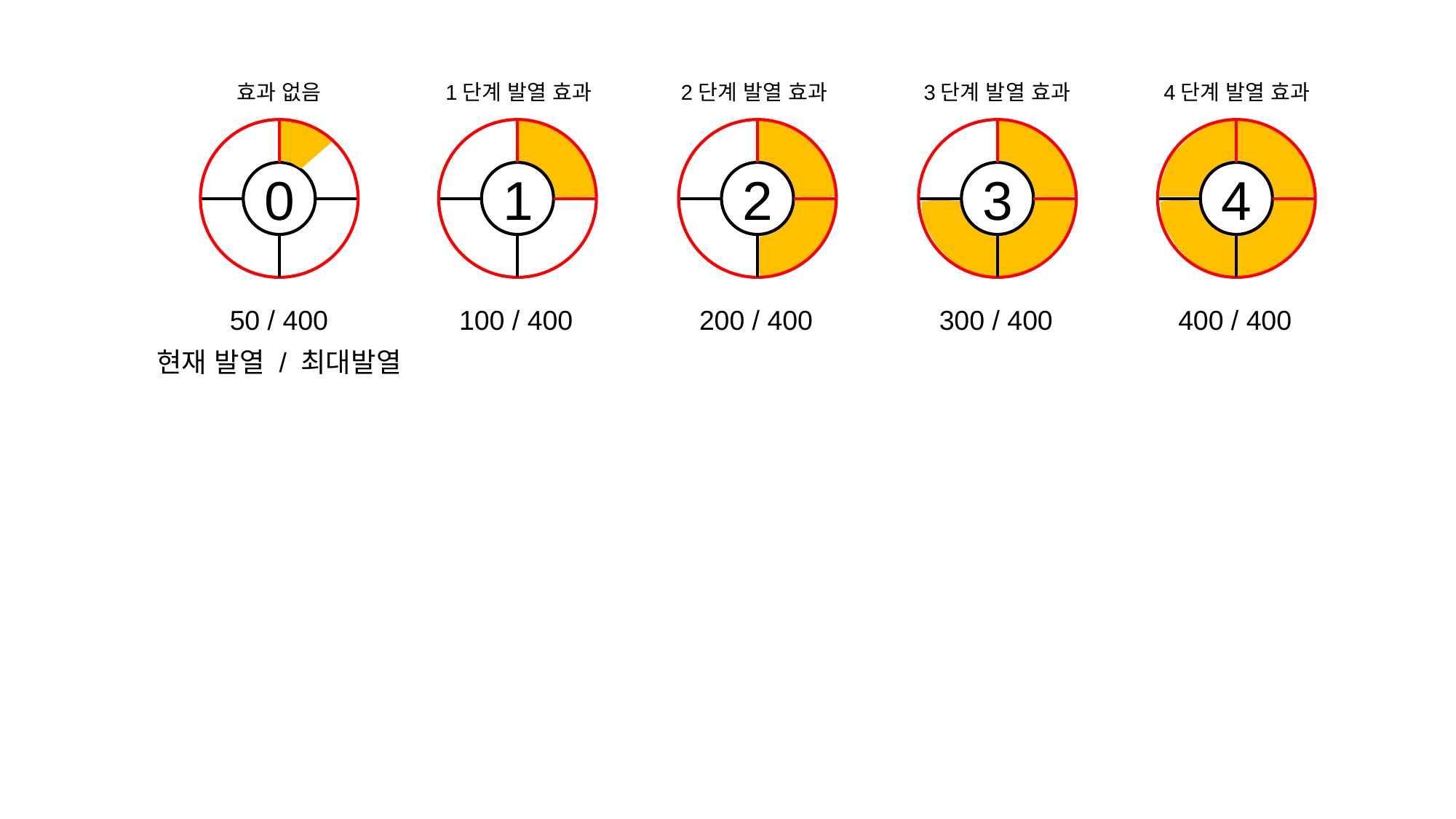

효과 없음
1단계 발열 효과
2단계 발열 효과
3단계 발열 효과
4단계 발열 효과

0
1
2
3
4

50 / 400
100 / 400
200 / 400
300 / 400
400 / 400
현재 발열 / 최대발열